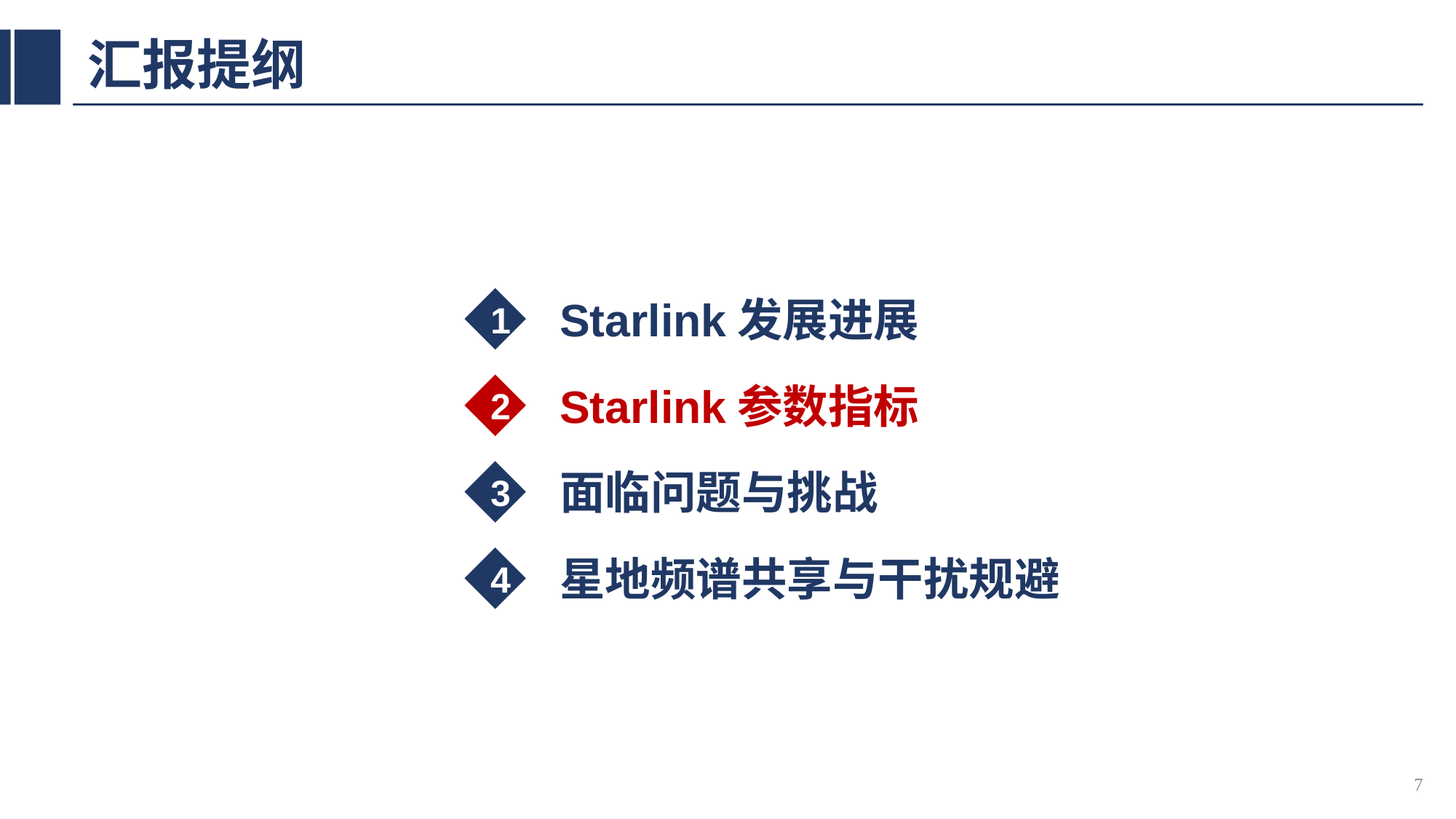

# 汇报提纲
Starlink发展进展
1
Starlink参数指标
2
面临问题与挑战
3
星地频谱共享与干扰规避
4
7